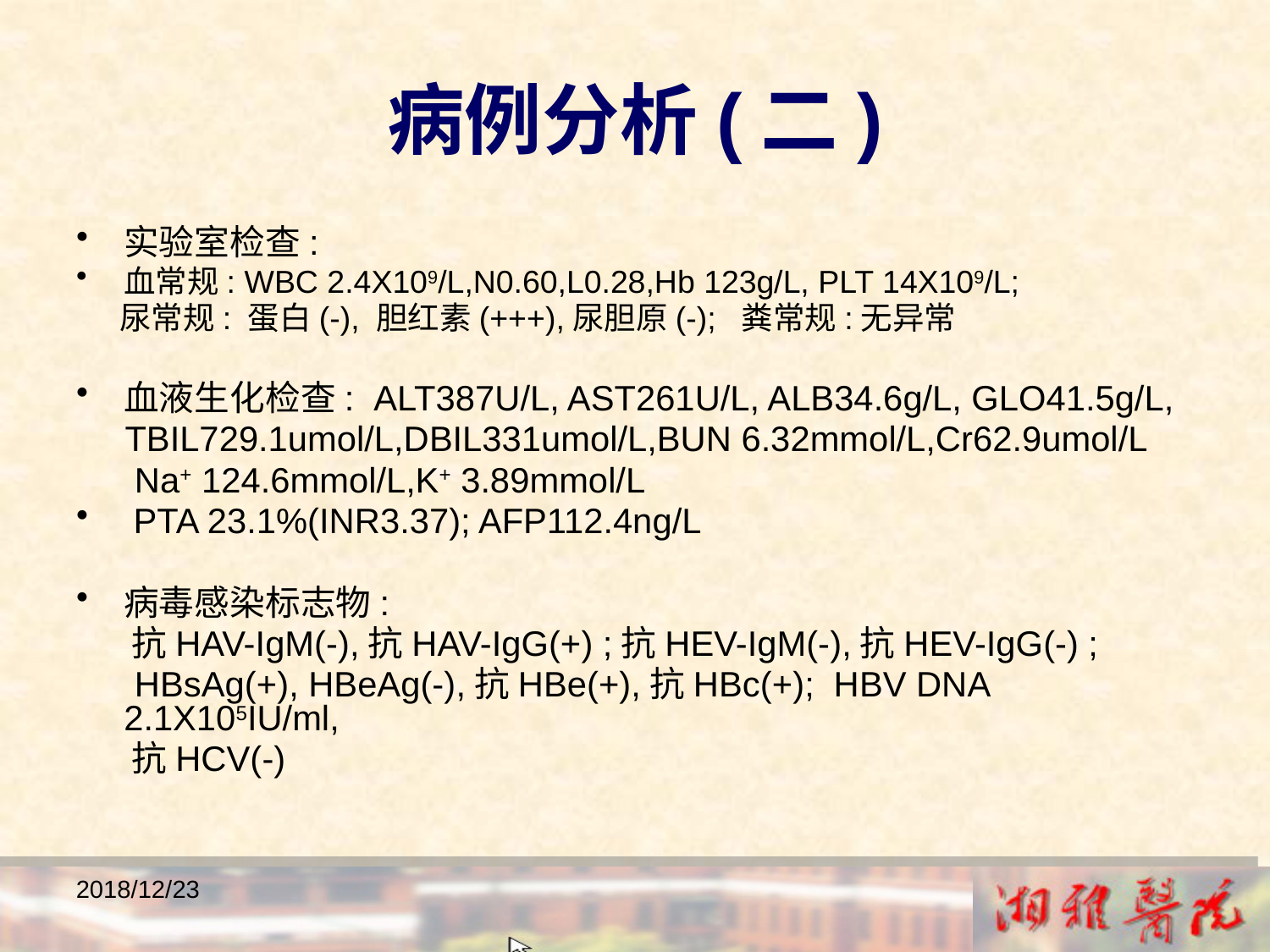

病例分析(二)
实验室检查:
血常规: WBC 2.4X109/L,N0.60,L0.28,Hb 123g/L, PLT 14X109/L;
     尿常规: 蛋白(-), 胆红素(+++),尿胆原(-);  粪常规:无异常

血液生化检查:  ALT387U/L, AST261U/L, ALB34.6g/L, GLO41.5g/L,
     TBIL729.1umol/L,DBIL331umol/L,BUN 6.32mmol/L,Cr62.9umol/L
      Na+ 124.6mmol/L,K+ 3.89mmol/L
 PTA 23.1%(INR3.37); AFP112.4ng/L

病毒感染标志物:
      抗HAV-IgM(-),抗HAV-IgG(+) ;抗HEV-IgM(-),抗HEV-IgG(-) ;
      HBsAg(+), HBeAg(-),抗HBe(+),抗HBc(+);  HBV DNA 2.1X105IU/ml,
      抗HCV(-)

2018/12/23